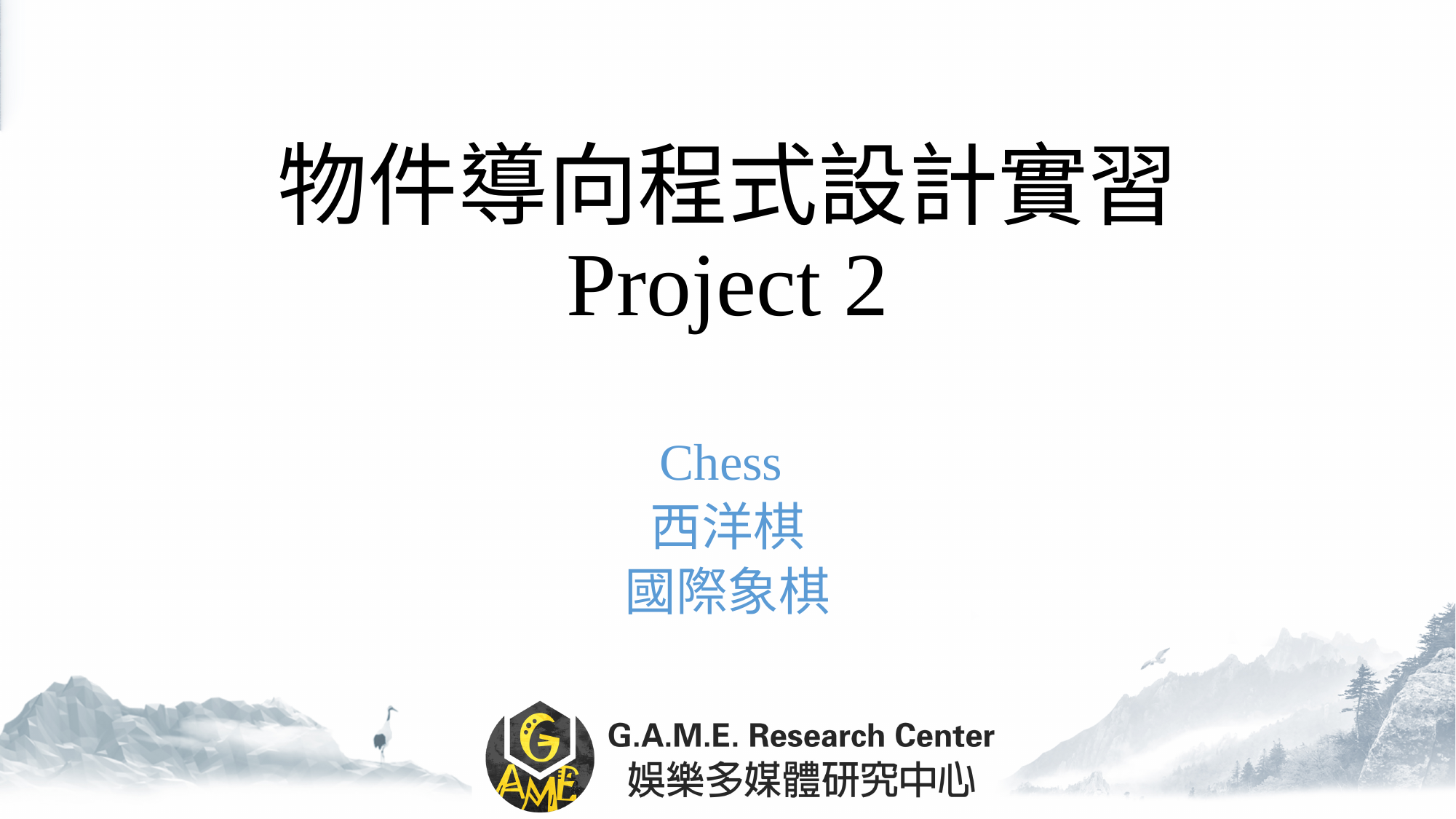

# 物件導向程式設計實習 Project 2
Chess
西洋棋
國際象棋